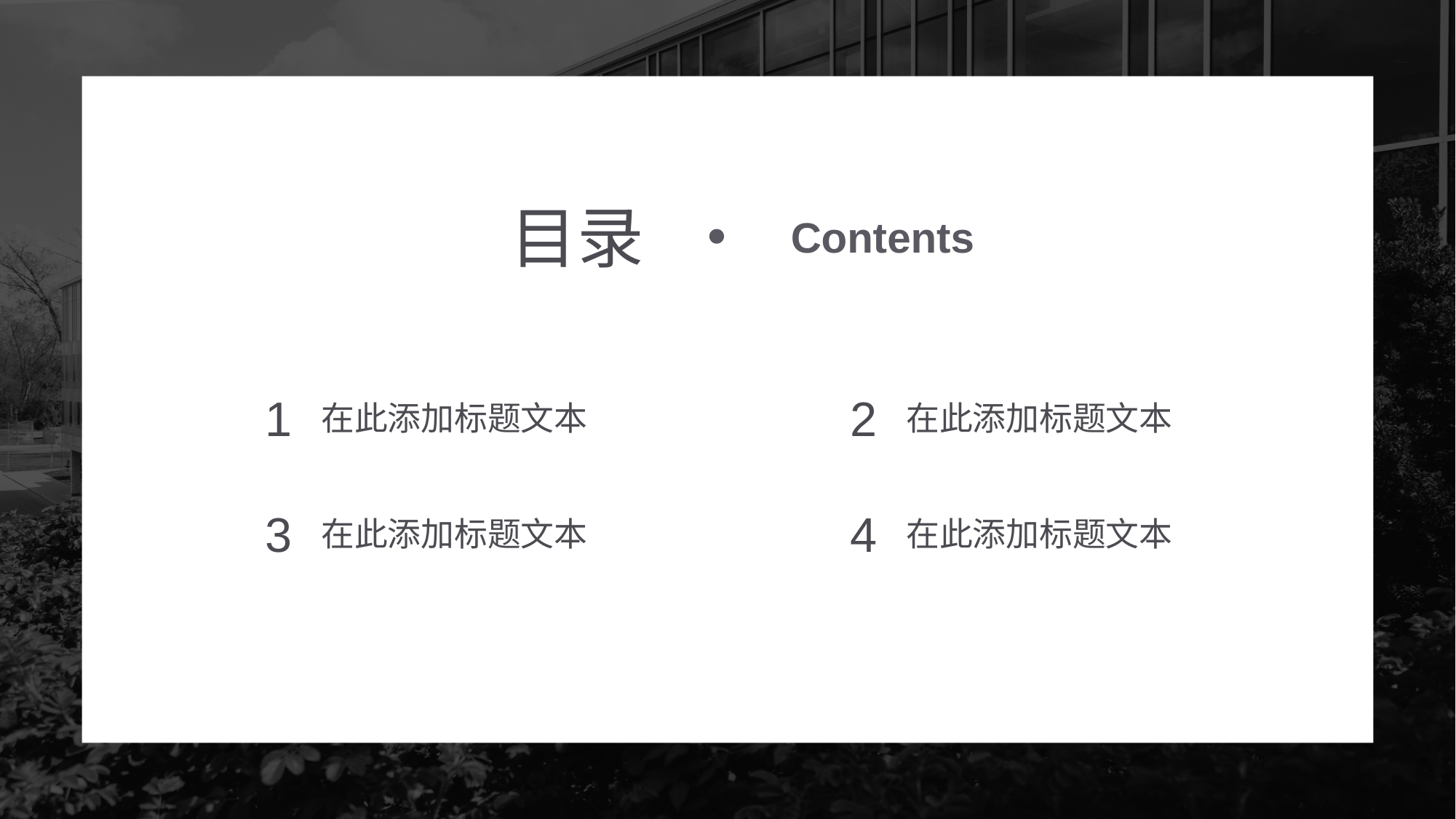

目录
Contents

1
2
在此添加标题文本
在此添加标题文本
3
4
在此添加标题文本
在此添加标题文本